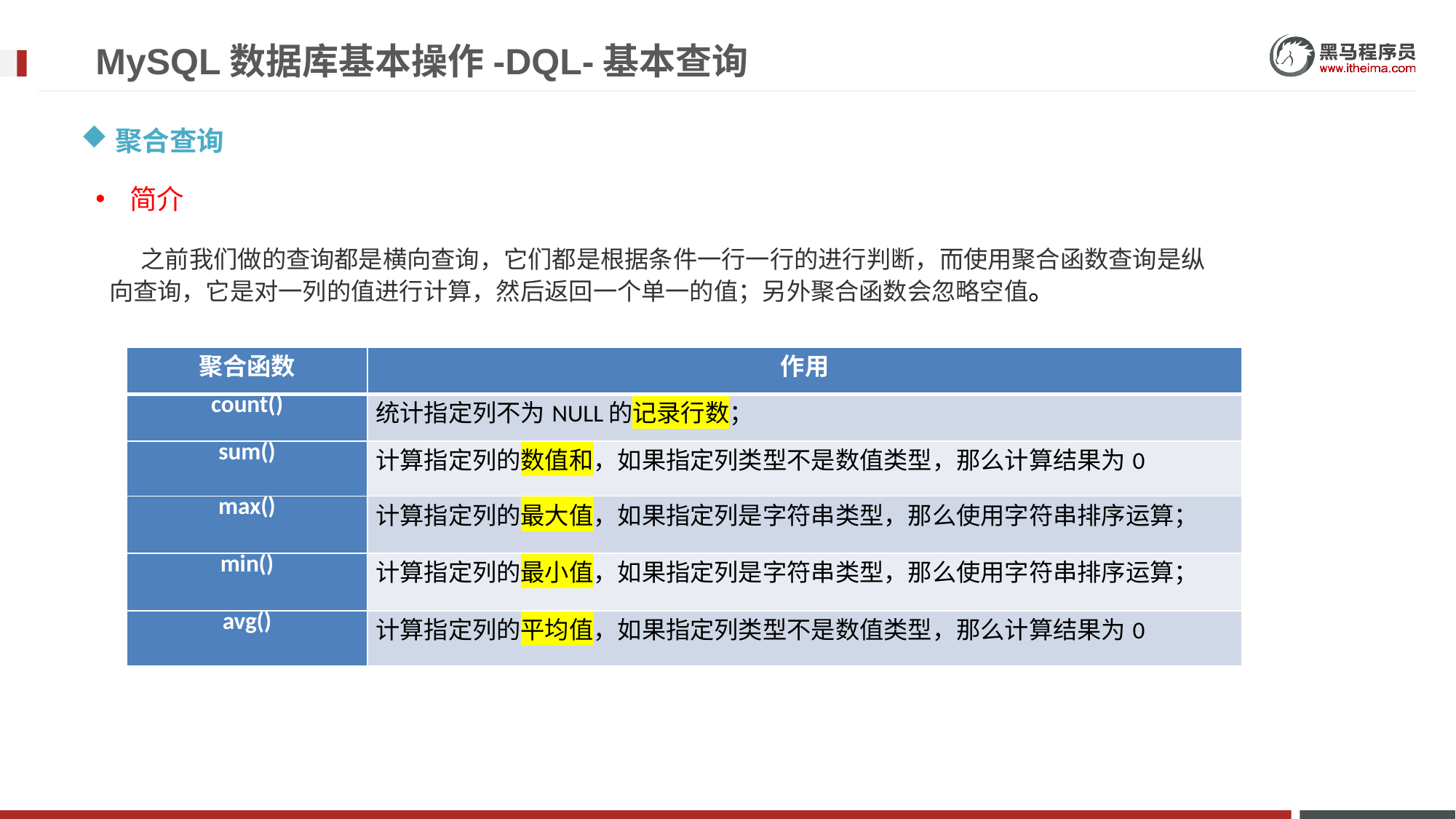

# MySQL数据库基本操作-DQL-基本查询
聚合查询
简介
之前我们做的查询都是横向查询，它们都是根据条件一行一行的进行判断，而使用聚合函数查询是纵向查询，它是对一列的值进行计算，然后返回一个单一的值；另外聚合函数会忽略空值。
| 聚合函数 | 作用 |
| --- | --- |
| count() | 统计指定列不为NULL的记录行数； |
| sum() | 计算指定列的数值和，如果指定列类型不是数值类型，那么计算结果为0 |
| max() | 计算指定列的最大值，如果指定列是字符串类型，那么使用字符串排序运算； |
| min() | 计算指定列的最小值，如果指定列是字符串类型，那么使用字符串排序运算； |
| avg() | 计算指定列的平均值，如果指定列类型不是数值类型，那么计算结果为0 |